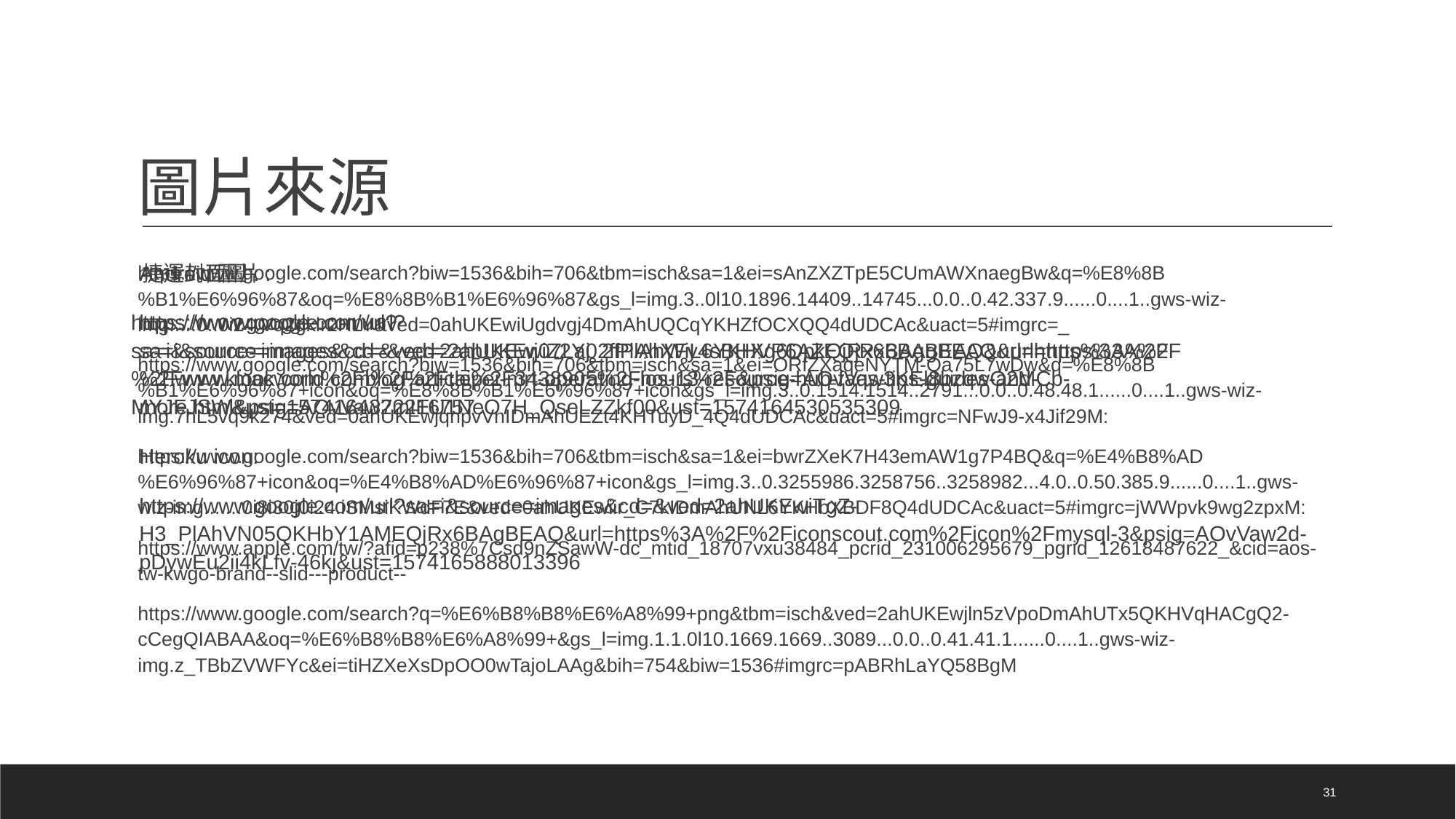

# 圖片來源
Android圖片:
https://www.google.com/url?sa=i&source=images&cd=&ved=2ahUKEwiZ2Yj_2fPlAhWiL6YKHVP6AZEQjRx6BAgBEAQ&url=https%3A%2F%2Fwww.macworld.com%2Farticle%2F3438905%2Fios-13-resource-hub-faqs-tips-guides-and-more.html&psig=AOvVaw2mIEU1NeO7H_QseLZZkf00&ust=1574164530535309
Heroku icon:
https://www.google.com/url?sa=i&source=images&cd=&ved=2ahUKEwiTgZ-H3_PlAhVN05QKHbY1AMEQjRx6BAgBEAQ&url=https%3A%2F%2Ficonscout.com%2Ficon%2Fmysql-3&psig=AOvVaw2d-pDywEu2ii4kLfv-46kj&ust=1574165888013396
捷運封面圖:
https://www.google.com/url?sa=i&source=images&cd=&ved=2ahUKEwj07La02fPlAhXFy4sBHXg6DpkQjRx6BAgBEAQ&url=https%3A%2F%2Fwww.klook.com%2Fblog%2Ftaipei-mrt-operating-hours%2F&psig=AOvVaw3KEl8bzqwO2MCb-MYJFJSW&ust=1574164372216757
https://www.google.com/search?biw=1536&bih=706&tbm=isch&sa=1&ei=sAnZXZTpE5CUmAWXnaegBw&q=%E8%8B%B1%E6%96%87&oq=%E8%8B%B1%E6%96%87&gs_l=img.3..0l10.1896.14409..14745...0.0..0.42.337.9......0....1..gws-wiz-img.....0..0i24.Vq2gklr2HLY&ved=0ahUKEwiUgdvgj4DmAhUQCqYKHZfOCXQQ4dUDCAc&uact=5#imgrc=_
https://www.google.com/search?biw=1536&bih=706&tbm=isch&sa=1&ei=ORfZXaqeNYTM-Qa75L7wDw&q=%E8%8B%B1%E6%96%87+icon&oq=%E8%8B%B1%E6%96%87+icon&gs_l=img.3..0.1514.1514..2791...0.0..0.48.48.1......0....1..gws-wiz-img.7hL5vq9k274&ved=0ahUKEwjqnpvVnIDmAhUEZt4KHTuyD_4Q4dUDCAc&uact=5#imgrc=NFwJ9-x4Jif29M:
https://www.google.com/search?biw=1536&bih=706&tbm=isch&sa=1&ei=bwrZXeK7H43emAW1g7P4BQ&q=%E4%B8%AD%E6%96%87+icon&oq=%E4%B8%AD%E6%96%87+icon&gs_l=img.3..0.3255986.3258756..3258982...4.0..0.50.385.9......0....1..gws-wiz-img.......0i8i30j0i24.iSMsiKWdF7E&ved=0ahUKEwiir_C7kIDmAhUNL6YKHbXBDF8Q4dUDCAc&uact=5#imgrc=jWWpvk9wg2zpxM:
https://www.apple.com/tw/?afid=p238%7Csd9nZSawW-dc_mtid_18707vxu38484_pcrid_231006295679_pgrid_12618487622_&cid=aos-tw-kwgo-brand--slid---product--
https://www.google.com/search?q=%E6%B8%B8%E6%A8%99+png&tbm=isch&ved=2ahUKEwjln5zVpoDmAhUTx5QKHVqHACgQ2-cCegQIABAA&oq=%E6%B8%B8%E6%A8%99+&gs_l=img.1.1.0l10.1669.1669..3089...0.0..0.41.41.1......0....1..gws-wiz-img.z_TBbZVWFYc&ei=tiHZXeXsDpOO0wTajoLAAg&bih=754&biw=1536#imgrc=pABRhLaYQ58BgM
31